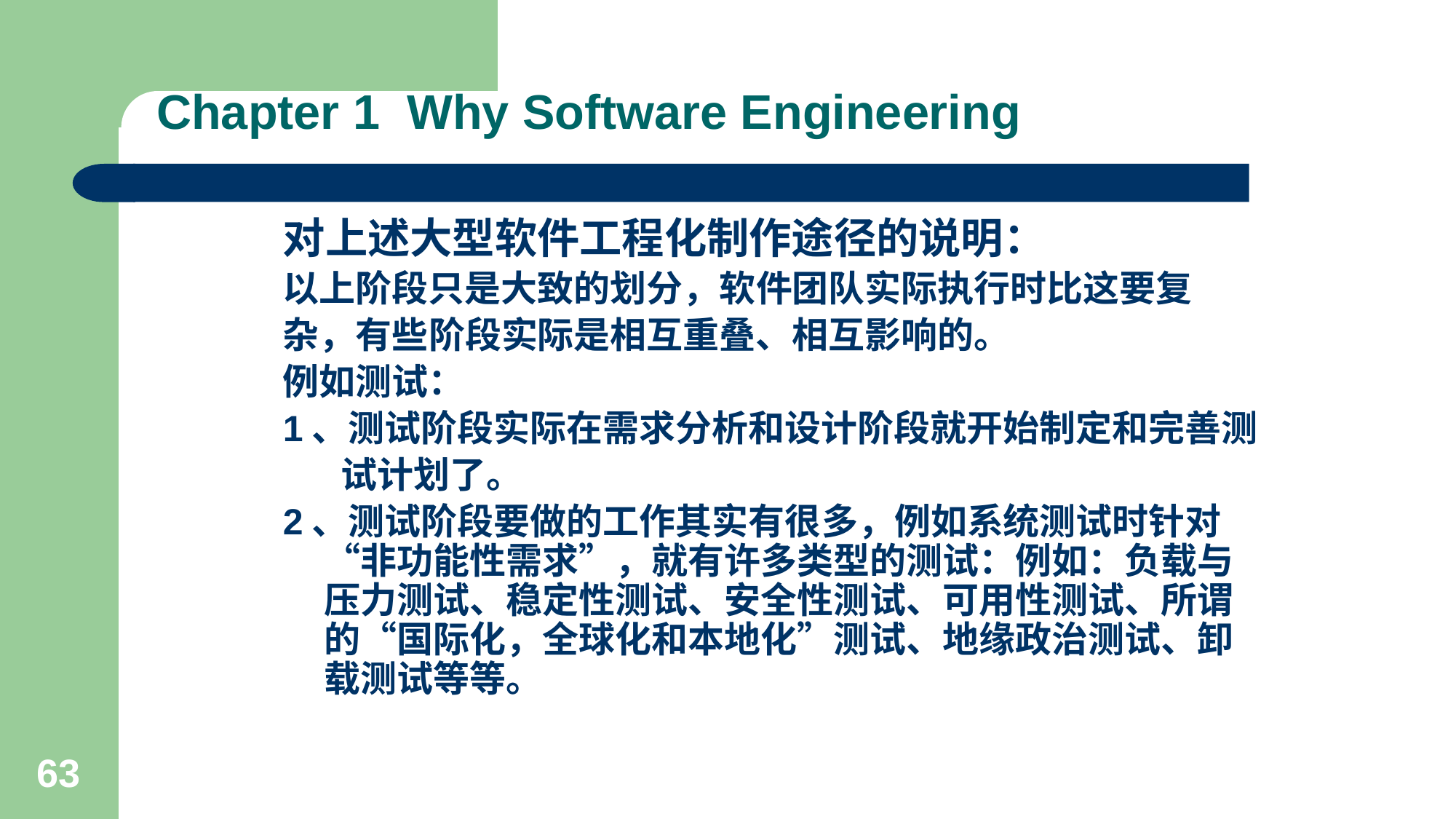

# Chapter 1  Why Software Engineering
对上述大型软件工程化制作途径的说明：
以上阶段只是大致的划分，软件团队实际执行时比这要复
杂，有些阶段实际是相互重叠、相互影响的。
例如测试：
1、测试阶段实际在需求分析和设计阶段就开始制定和完善测
      试计划了。
2、测试阶段要做的工作其实有很多，例如系统测试时针对“非功能性需求”，就有许多类型的测试：例如：负载与压力测试、稳定性测试、安全性测试、可用性测试、所谓的“国际化，全球化和本地化”测试、地缘政治测试、卸载测试等等。

63